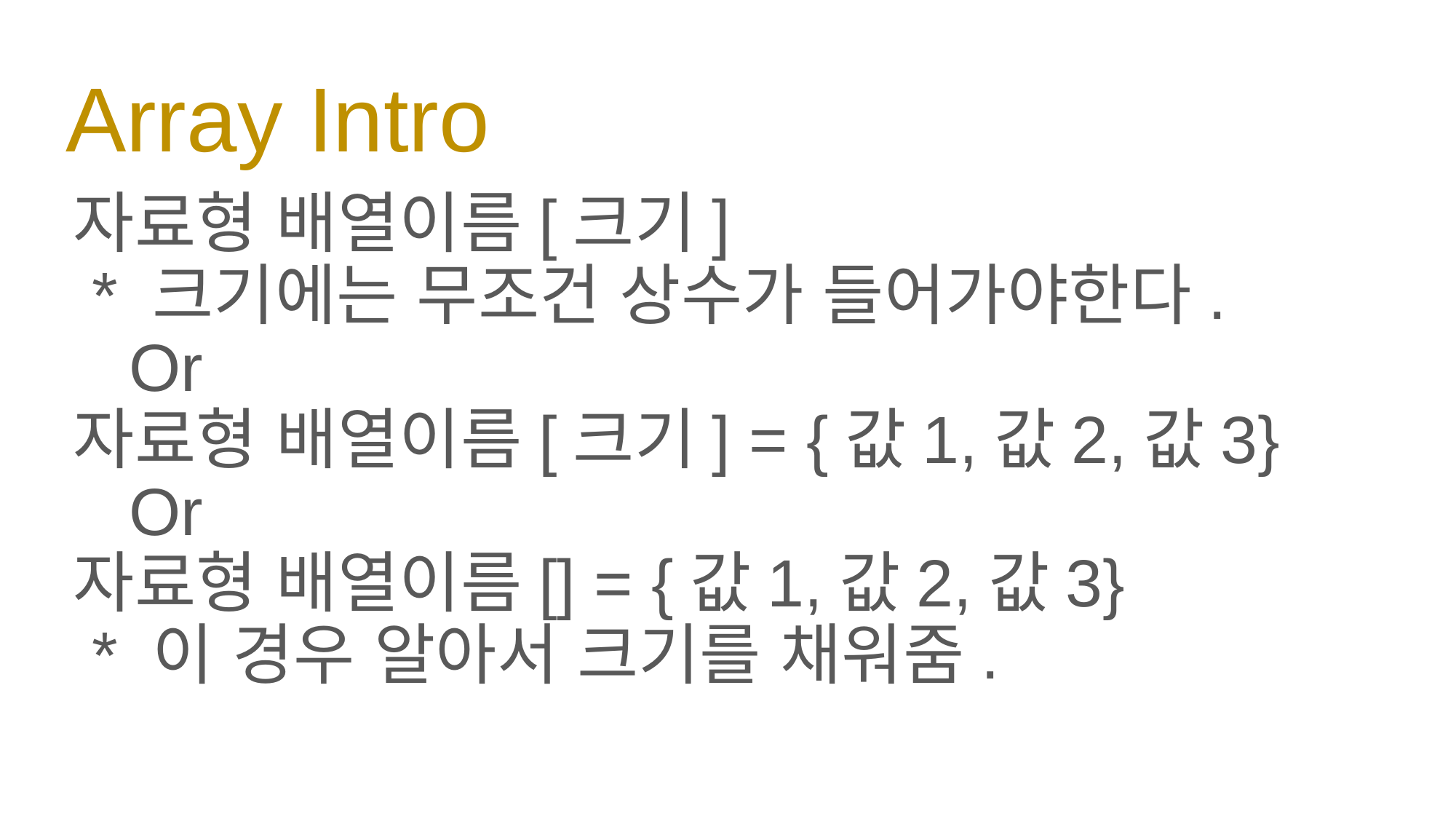

# Array Intro
자료형 배열이름[크기]
 * 크기에는 무조건 상수가 들어가야한다.
   Or
자료형 배열이름[크기] = {값1,값2,값3}
   Or
자료형 배열이름[] = {값1,값2,값3}
 * 이 경우 알아서 크기를 채워줌.